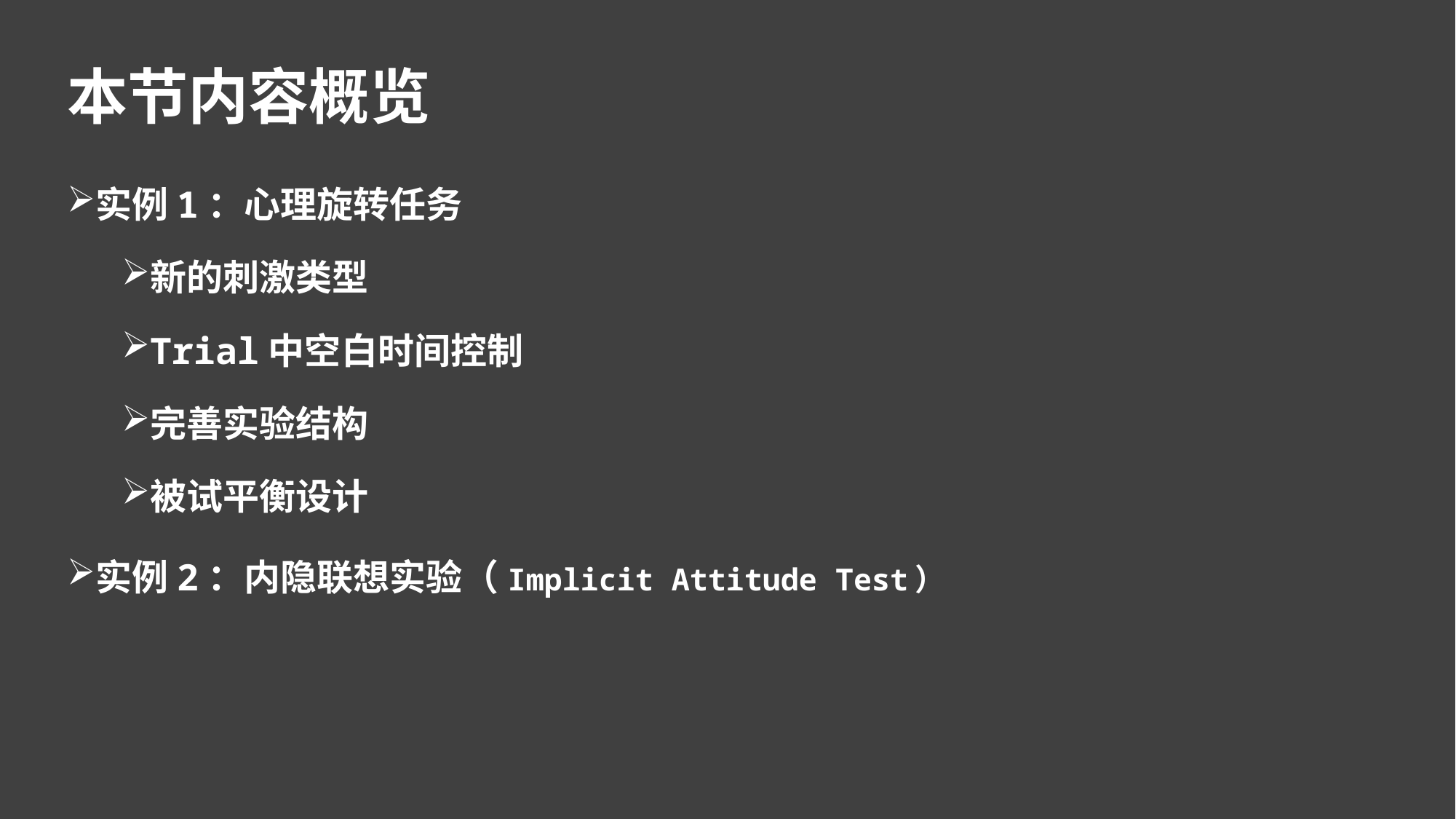

# 本节内容概览
实例1：心理旋转任务
新的刺激类型
Trial中空白时间控制
完善实验结构
被试平衡设计
实例2：内隐联想实验（Implicit Attitude Test）